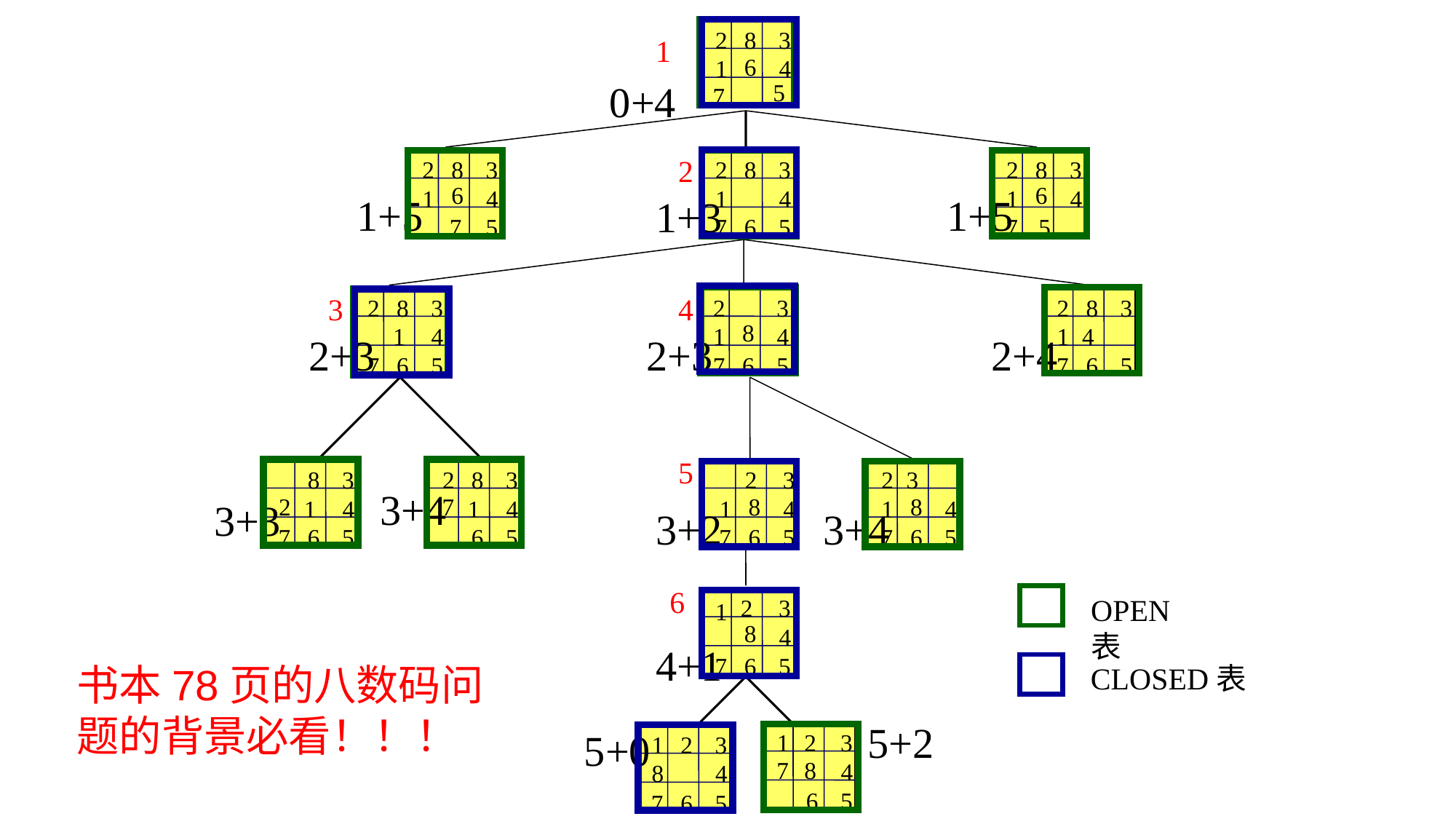

2
8
3
6
1
4
1
0+4
5
7
7
5

2
8
3
6
1
4
7
5

2
8
3
1
4
7
6
5

2
8
3
6
1
4
7
5
2

1+5
1+5
1+3

2
8
3
1
4
7
6
5

2
3
8
1
4
7
6
5

2
8
3
1
4
7
6
5
3
4

2+3
2+3
2+4

8
3
2
1
4
7
6
5

2
8
3
7
1
4
6
5

2
3
8
1
4
7
6
5

2
3
8
1
4
7
6
5
5

 3+4
3+3
3+2
 3+4

2
3
1
8
4
7
6
5
6

OPEN表

4+1
书本78页的八数码问题的背景必看！！！

CLOSED表

1
2
3
7
8
4
6
5

1
2
3
8
4
7
6
5
5+2
5+0